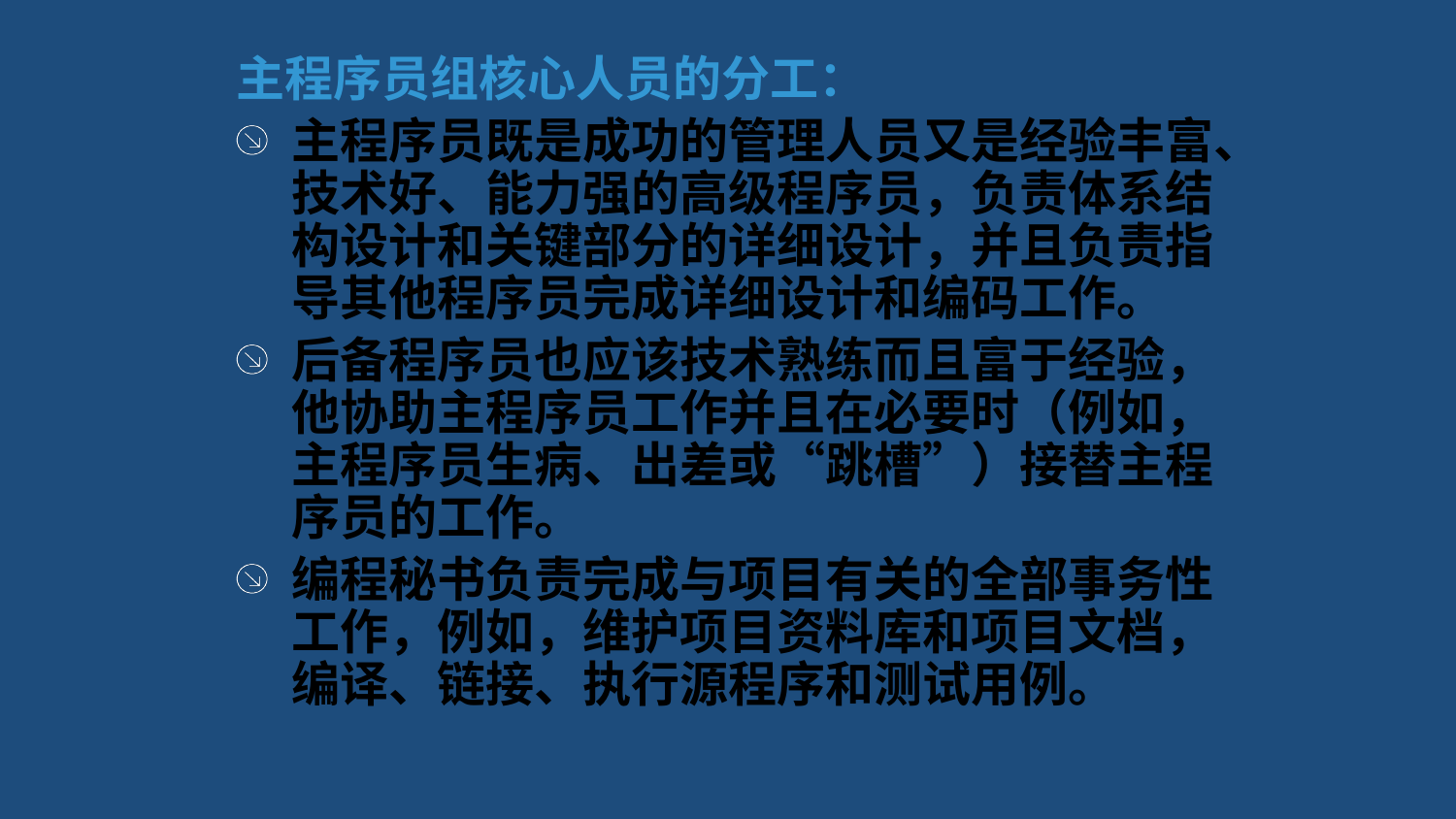

主程序员组核心人员的分工：
主程序员既是成功的管理人员又是经验丰富、技术好、能力强的高级程序员，负责体系结构设计和关键部分的详细设计，并且负责指导其他程序员完成详细设计和编码工作。
后备程序员也应该技术熟练而且富于经验，他协助主程序员工作并且在必要时（例如，主程序员生病、出差或“跳槽”）接替主程序员的工作。
编程秘书负责完成与项目有关的全部事务性工作，例如，维护项目资料库和项目文档，编译、链接、执行源程序和测试用例。